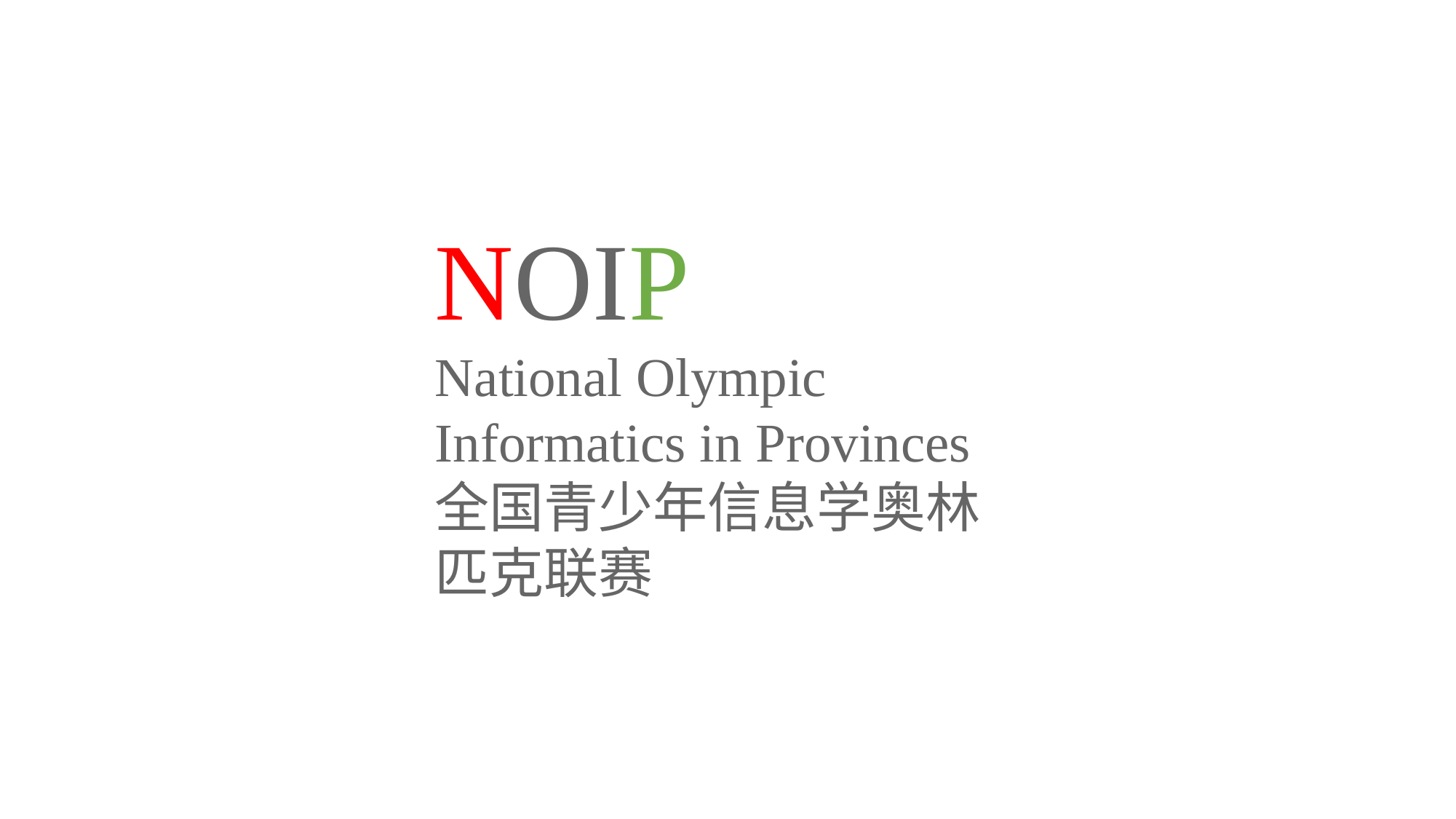

NOIP
National Olympic Informatics in Provinces
全国青少年信息学奥林匹克联赛